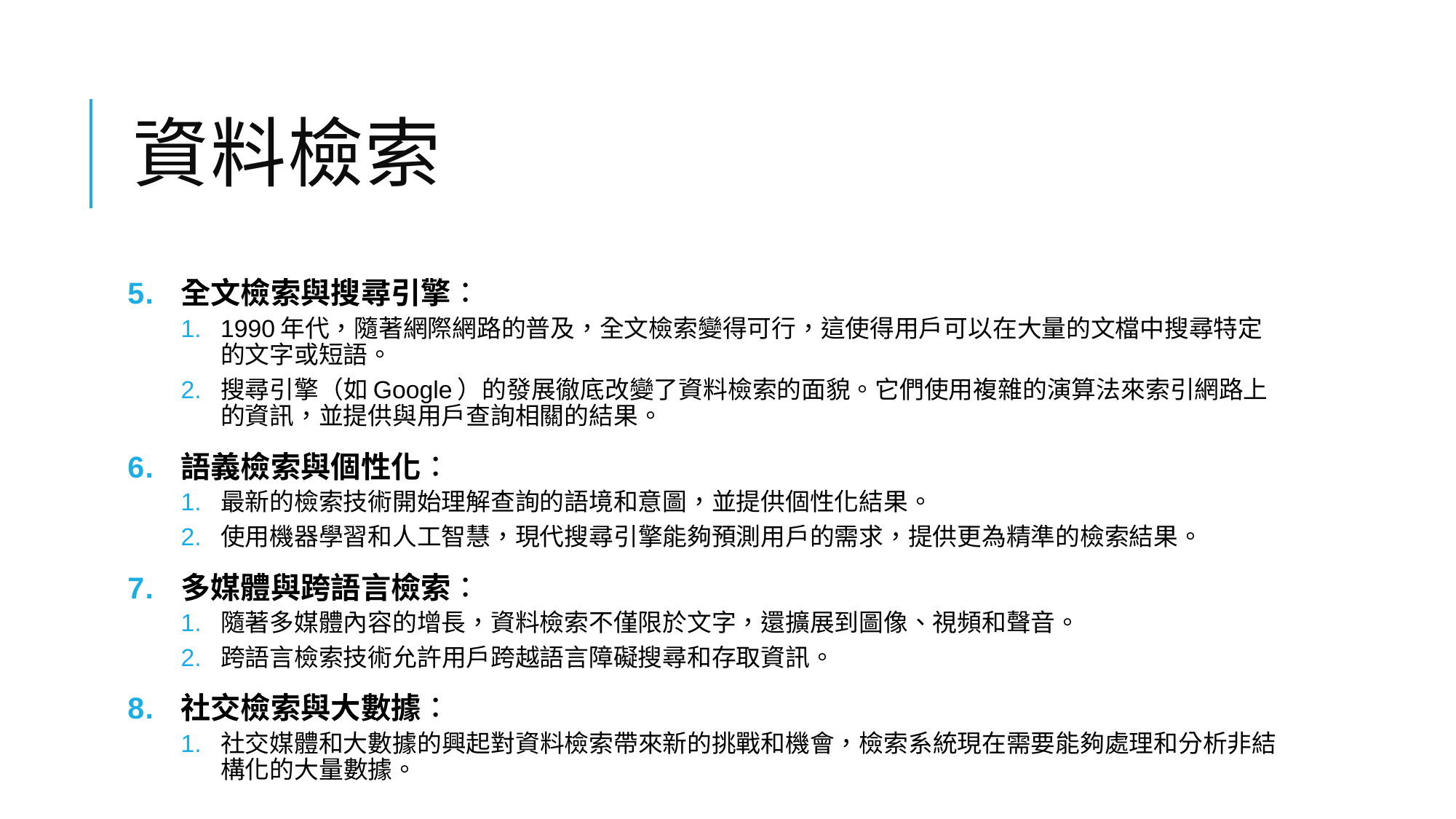

# 資料檢索
全文檢索與搜尋引擎：
1990年代，隨著網際網路的普及，全文檢索變得可行，這使得用戶可以在大量的文檔中搜尋特定的文字或短語。
搜尋引擎（如Google）的發展徹底改變了資料檢索的面貌。它們使用複雜的演算法來索引網路上的資訊，並提供與用戶查詢相關的結果。
語義檢索與個性化：
最新的檢索技術開始理解查詢的語境和意圖，並提供個性化結果。
使用機器學習和人工智慧，現代搜尋引擎能夠預測用戶的需求，提供更為精準的檢索結果。
多媒體與跨語言檢索：
隨著多媒體內容的增長，資料檢索不僅限於文字，還擴展到圖像、視頻和聲音。
跨語言檢索技術允許用戶跨越語言障礙搜尋和存取資訊。
社交檢索與大數據：
社交媒體和大數據的興起對資料檢索帶來新的挑戰和機會，檢索系統現在需要能夠處理和分析非結構化的大量數據。